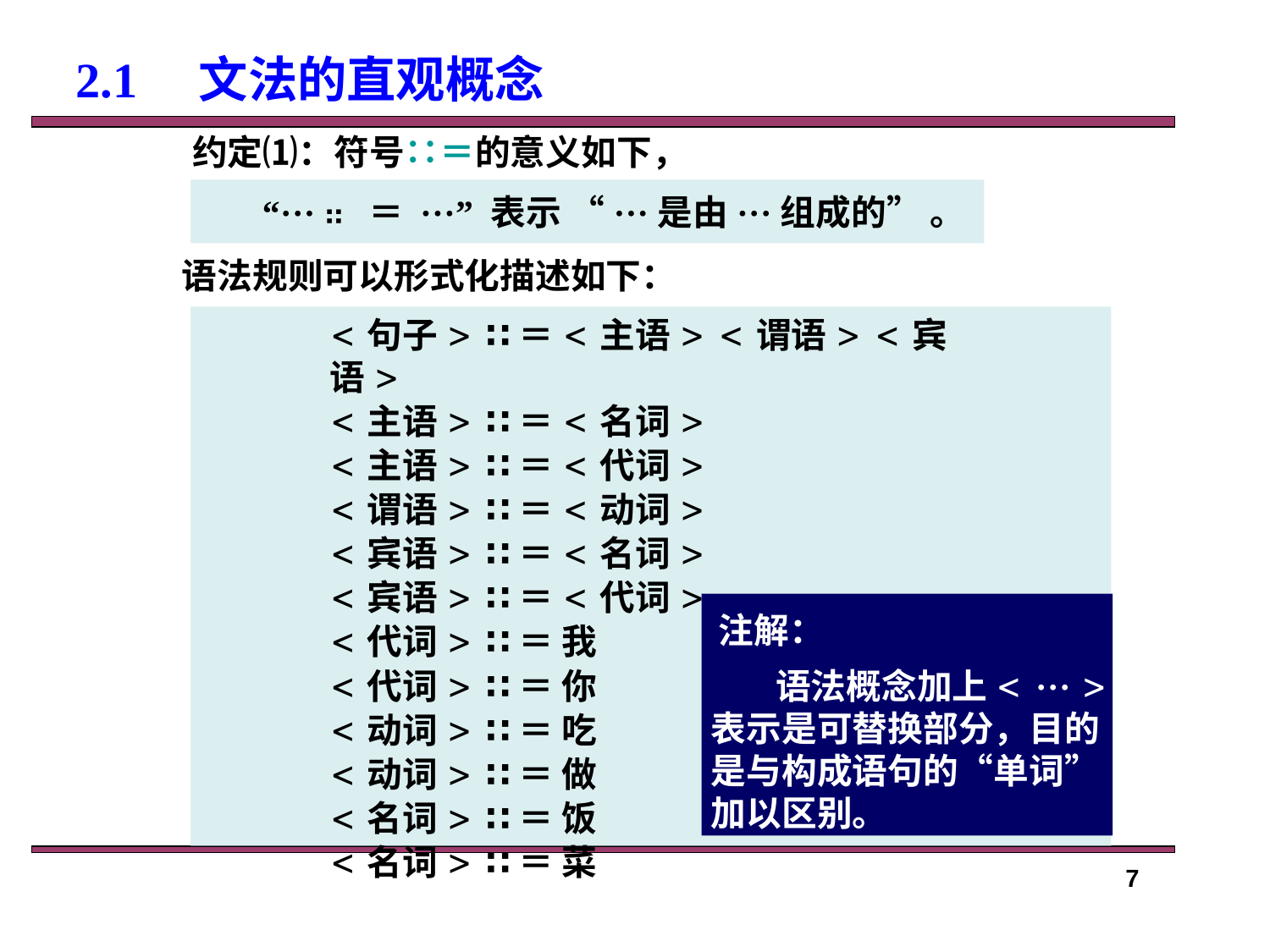

2.1　文法的直观概念
约定⑴：符号∷＝的意义如下，
“··· ∷＝ ···” 表示 “···是由···组成的” 。

语法规则可以形式化描述如下：

<句子> ∷＝<主语> <谓语> <宾语>
<主语> ∷＝<名词>
<主语> ∷＝<代词>
<谓语> ∷＝<动词>
<宾语> ∷＝<名词>
<宾语> ∷＝<代词>
<代词> ∷＝ 我
<代词> ∷＝ 你
<动词> ∷＝ 吃
<动词> ∷＝ 做
<名词> ∷＝ 饭
<名词> ∷＝ 菜

注解：
语法概念加上< ··· >表示是可替换部分，目的是与构成语句的“单词” 加以区别。
7